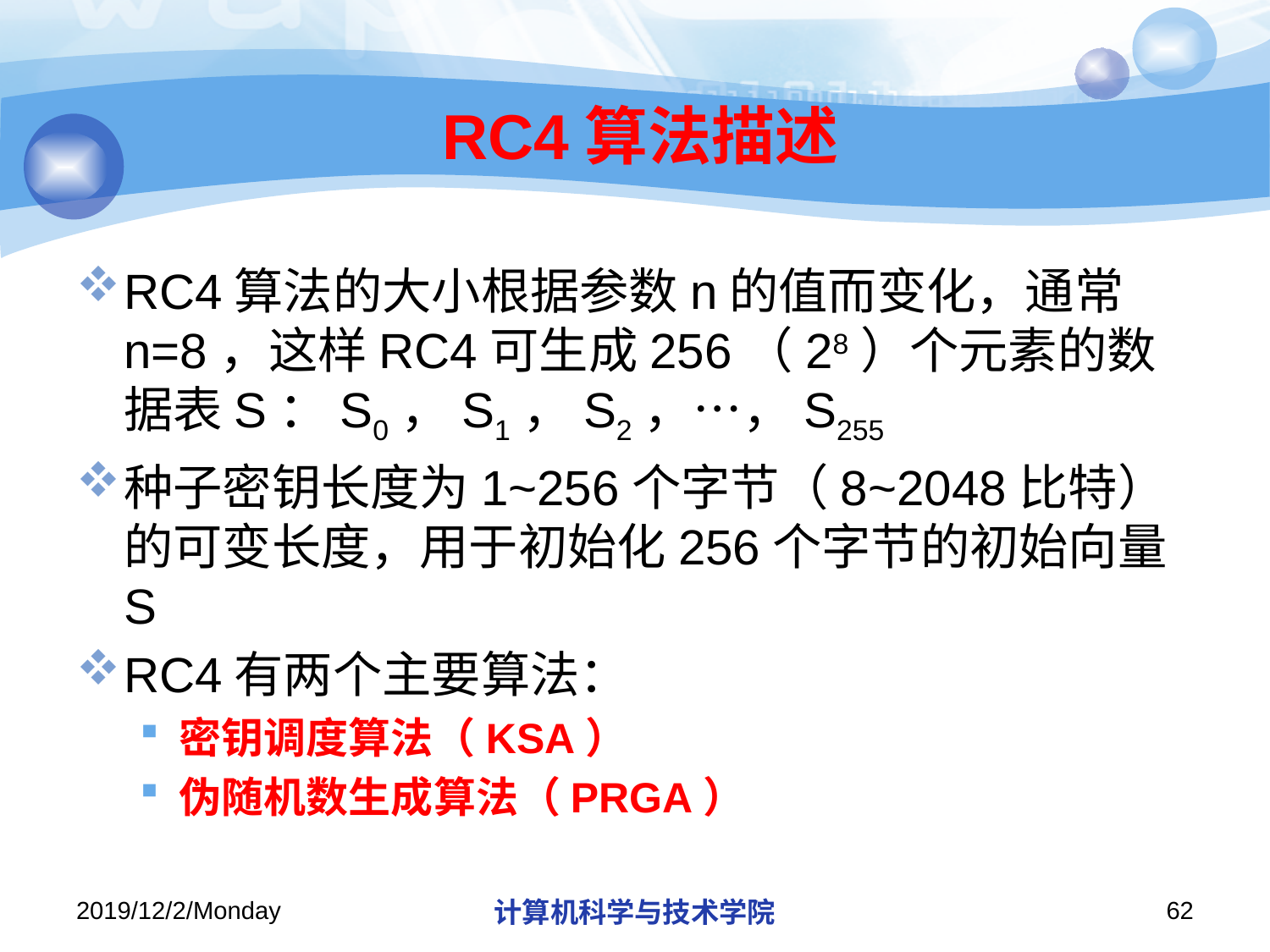

# RC4算法描述
RC4算法的大小根据参数n的值而变化，通常n=8，这样RC4可生成256（28）个元素的数据表S：S0，S1，S2，…，S255
种子密钥长度为1~256个字节（8~2048比特）的可变长度，用于初始化256个字节的初始向量S
RC4有两个主要算法：
密钥调度算法（KSA）
伪随机数生成算法（PRGA）
2019/12/2/Monday
计算机科学与技术学院
62